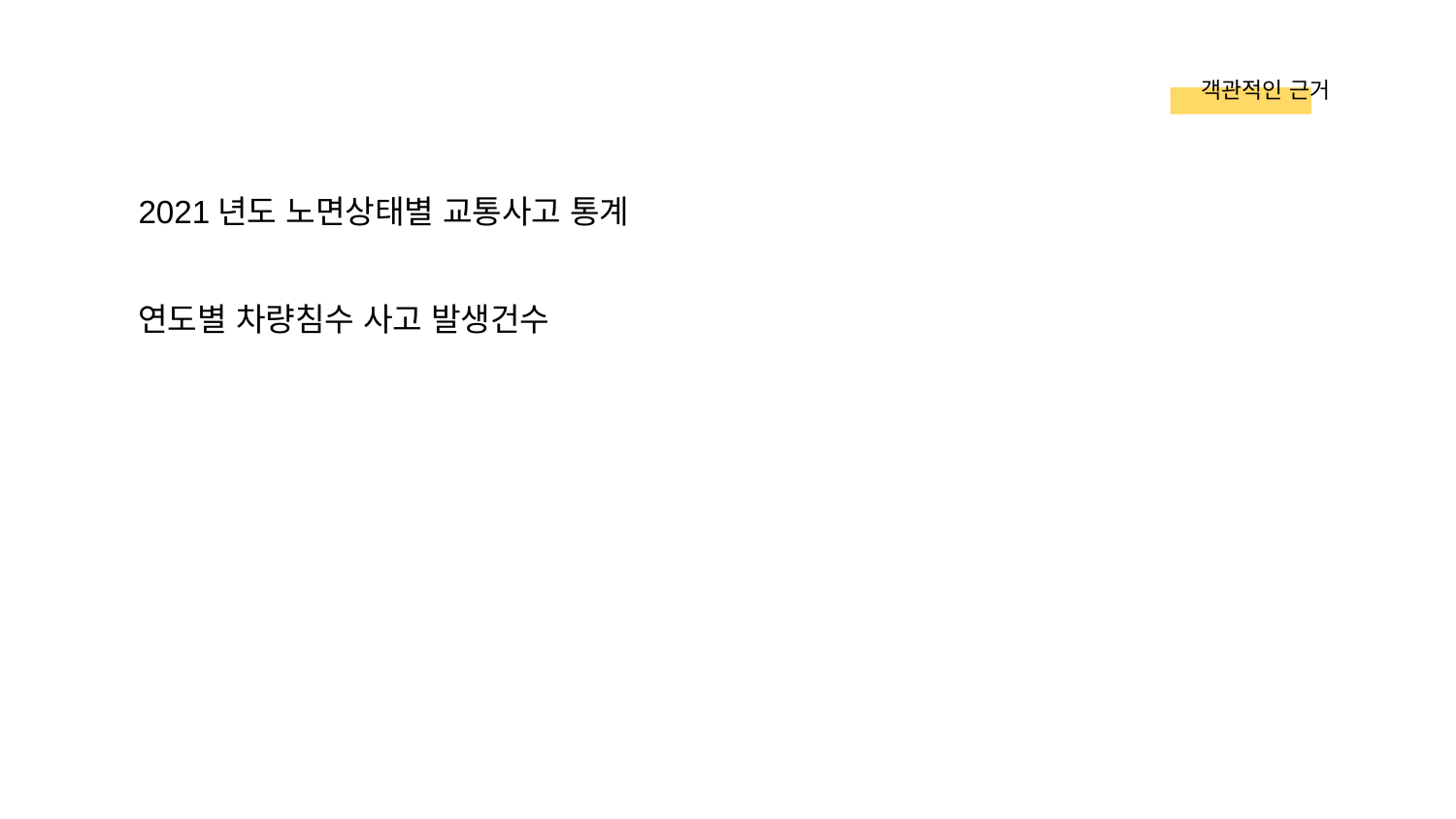

사고사례
객관적인 근거

2021년도 노면상태별 교통사고 통계
연도별 차량침수 사고 발생건수